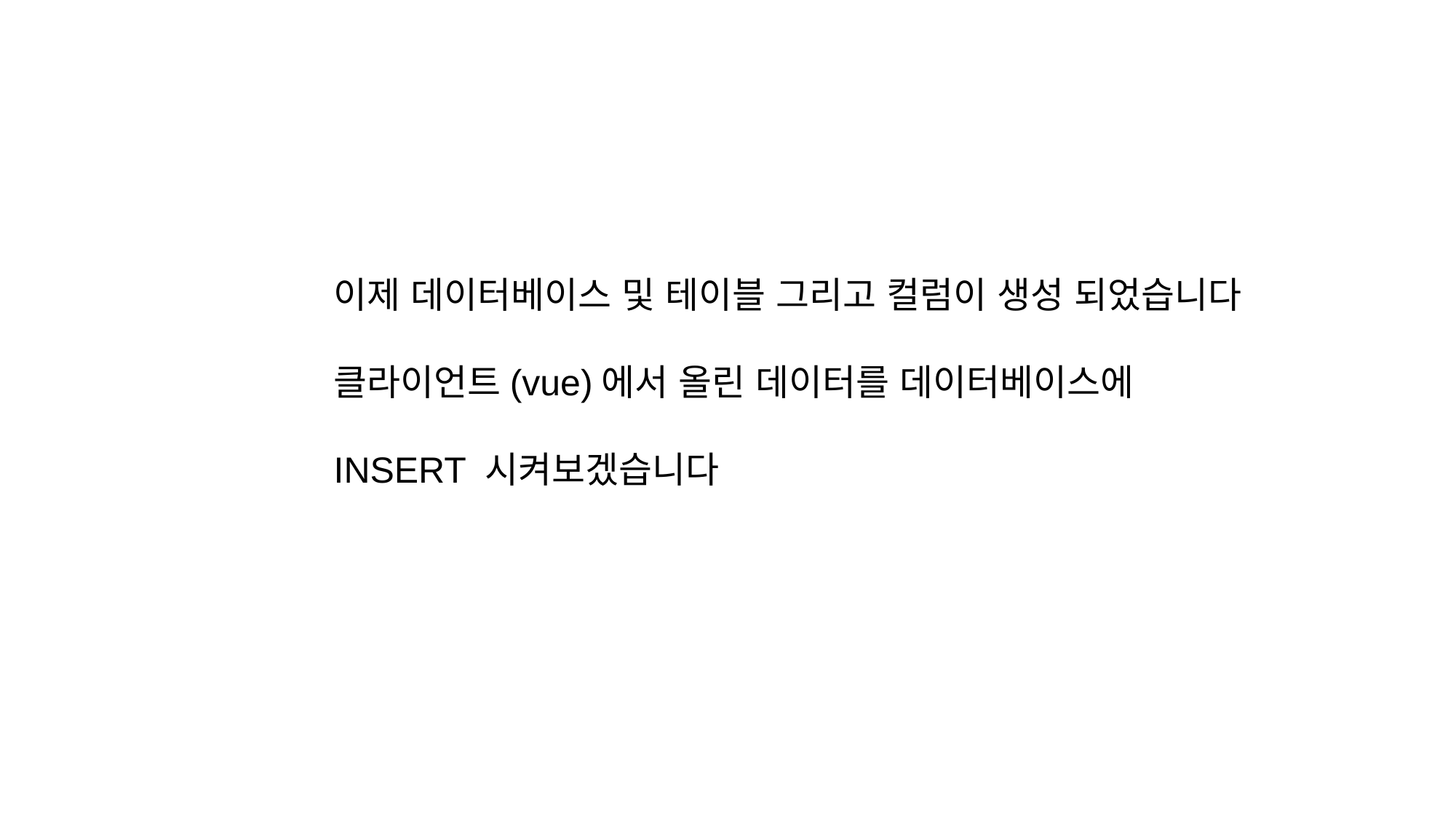

이제 데이터베이스 및 테이블 그리고 컬럼이 생성 되었습니다

클라이언트(vue)에서 올린 데이터를 데이터베이스에

INSERT 시켜보겠습니다